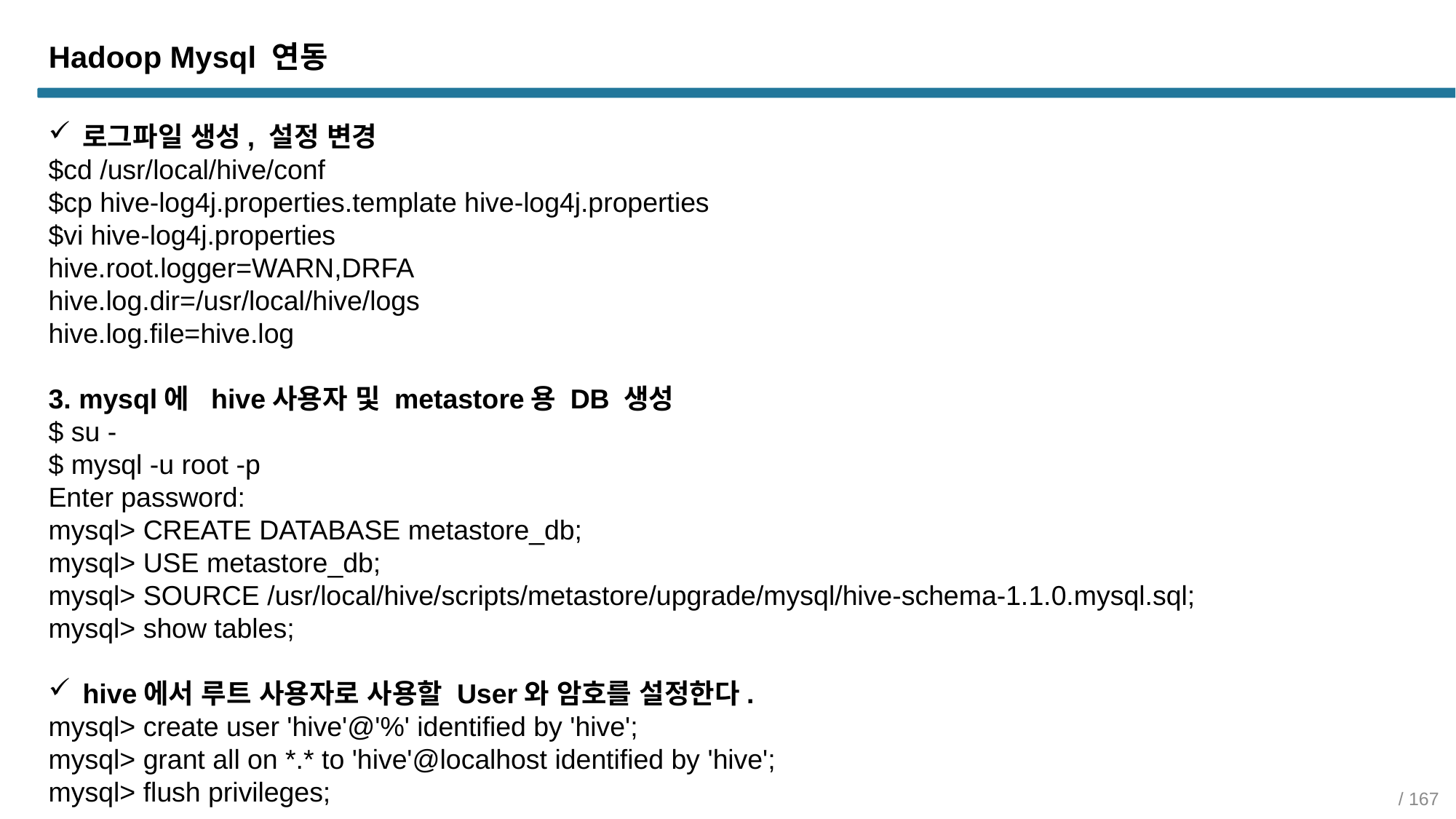

Hadoop Mysql 연동
로그파일 생성, 설정 변경
$cd /usr/local/hive/conf
$cp hive-log4j.properties.template hive-log4j.properties
$vi hive-log4j.properties
hive.root.logger=WARN,DRFA
hive.log.dir=/usr/local/hive/logs
hive.log.file=hive.log

3. mysql에  hive사용자 및 metastore용 DB 생성
$ su -
$ mysql -u root -p
Enter password:
mysql> CREATE DATABASE metastore_db;
mysql> USE metastore_db;
mysql> SOURCE /usr/local/hive/scripts/metastore/upgrade/mysql/hive-schema-1.1.0.mysql.sql;
mysql> show tables;

hive에서 루트 사용자로 사용할 User와 암호를 설정한다.
mysql> create user 'hive'@'%' identified by 'hive';
mysql> grant all on *.* to 'hive'@localhost identified by 'hive';
mysql> flush privileges;
/ 167